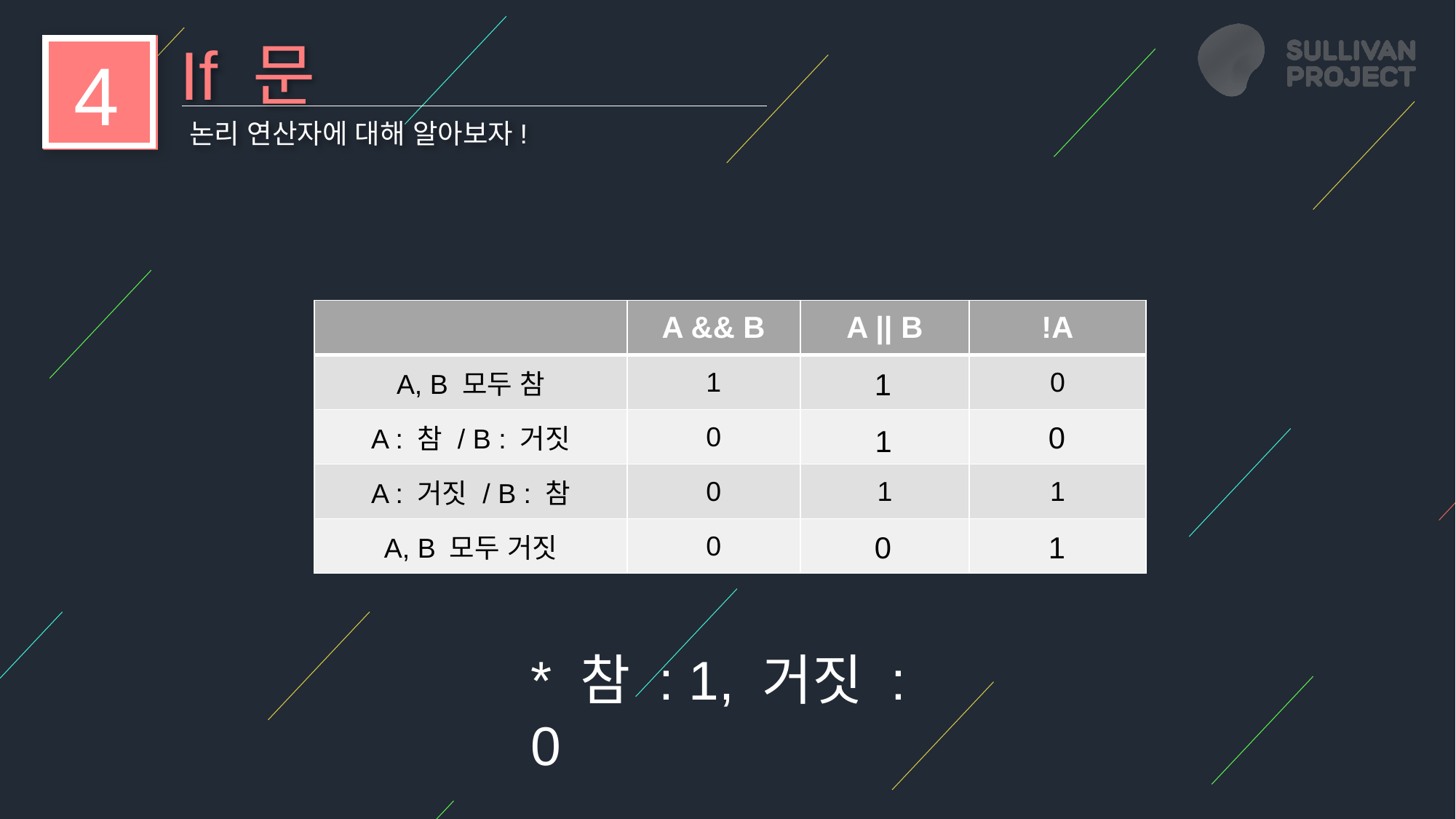

If 문

4
논리 연산자에 대해 알아보자!
|  | A && B | A || B | !A |
| --- | --- | --- | --- |
| A, B 모두 참 | 1 |  | 0 |
| A : 참 / B : 거짓 | 0 |  |  |
| A : 거짓 / B : 참 | 0 | 1 | 1 |
| A, B 모두 거짓 | 0 |  |  |
1
0
1
0
1
* 참 : 1, 거짓 : 0